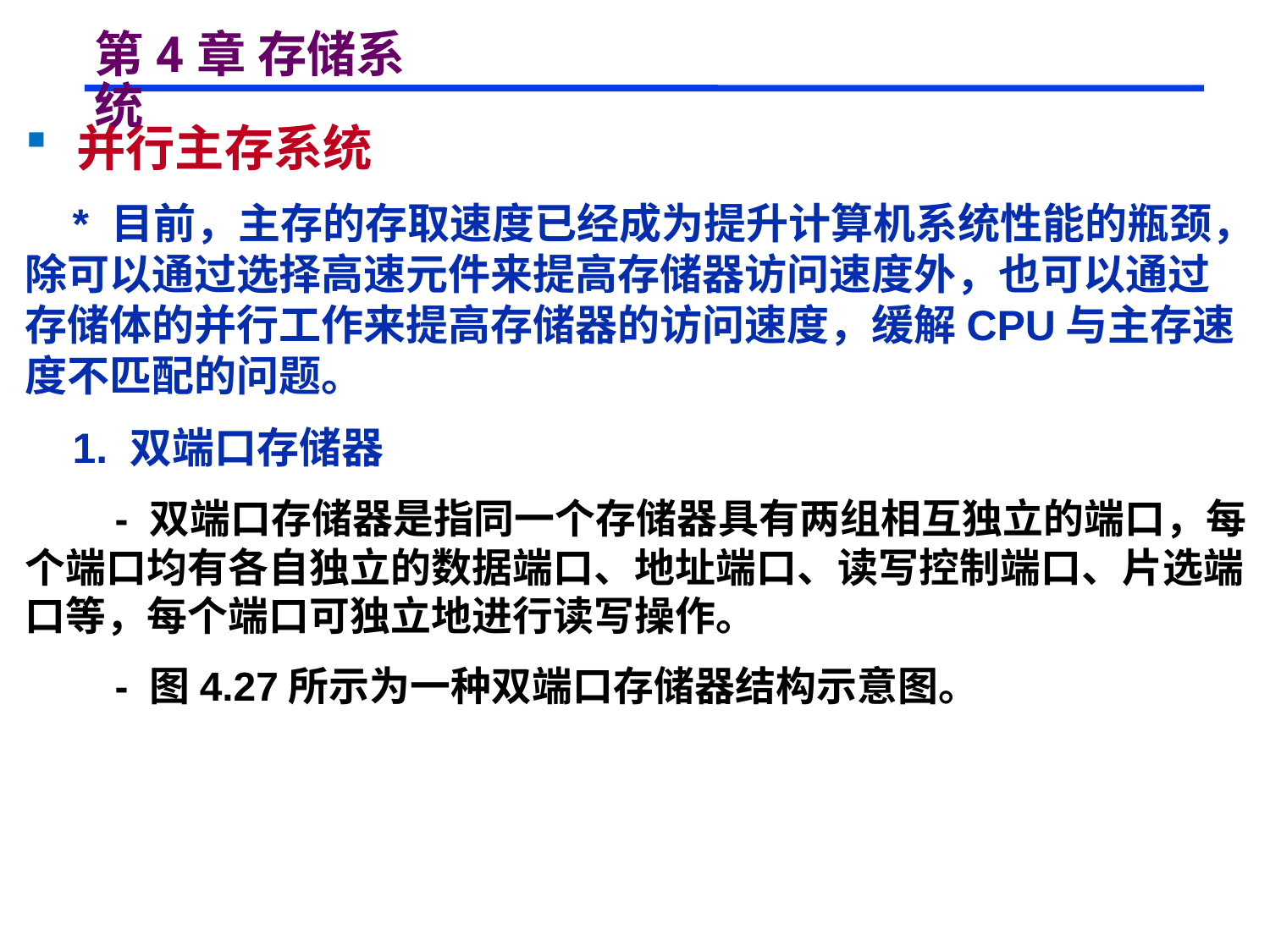

# 第4章 存储系统
 并行主存系统
    * 目前，主存的存取速度已经成为提升计算机系统性能的瓶颈，除可以通过选择高速元件来提高存储器访问速度外，也可以通过存储体的并行工作来提高存储器的访问速度，缓解CPU与主存速度不匹配的问题。
    1. 双端口存储器
        - 双端口存储器是指同一个存储器具有两组相互独立的端口，每个端口均有各自独立的数据端口、地址端口、读写控制端口、片选端口等，每个端口可独立地进行读写操作。
        - 图4.27所示为一种双端口存储器结构示意图。